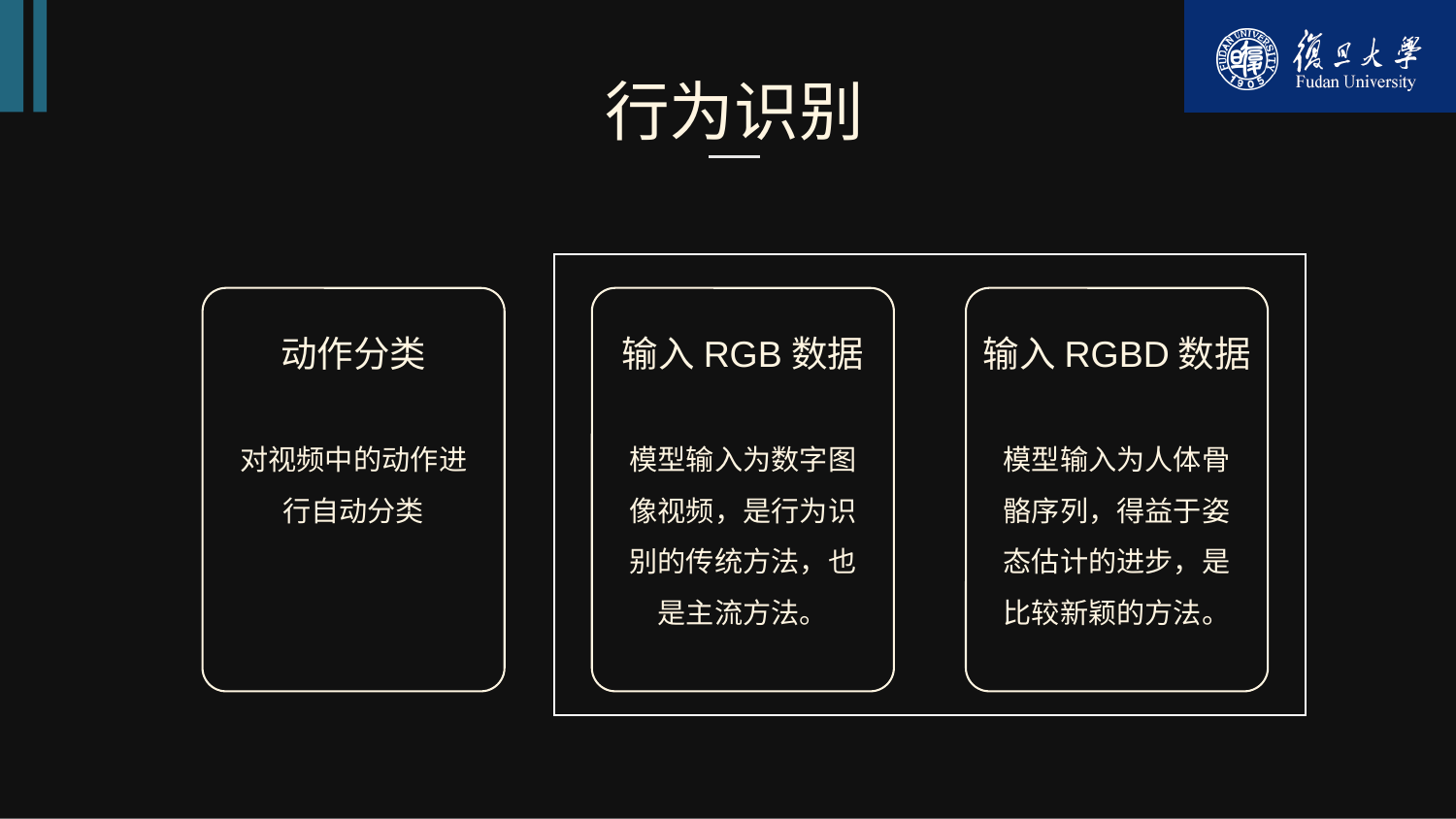

行为识别

动作分类
输入RGB数据
输入RGBD数据
对视频中的动作进行自动分类
模型输入为数字图像视频，是行为识别的传统方法，也是主流方法。
模型输入为人体骨骼序列，得益于姿态估计的进步，是比较新颖的方法。